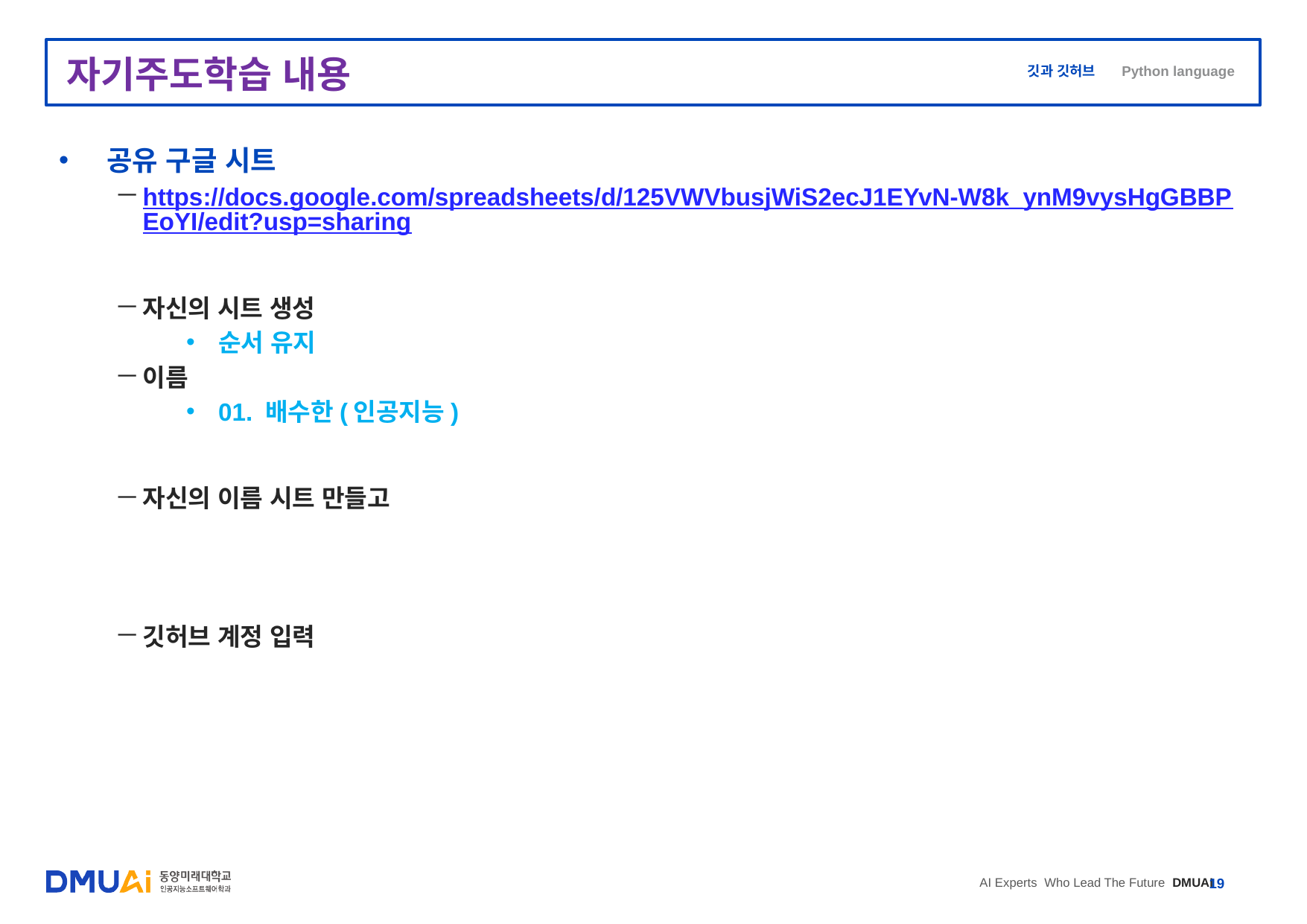

# 자기주도학습 내용
공유 구글 시트
https://docs.google.com/spreadsheets/d/125VWVbusjWiS2ecJ1EYvN-W8k_ynM9vysHgGBBPEoYI/edit?usp=sharing

자신의 시트 생성
순서 유지
이름
01. 배수한(인공지능)

자신의 이름 시트 만들고

깃허브 계정 입력